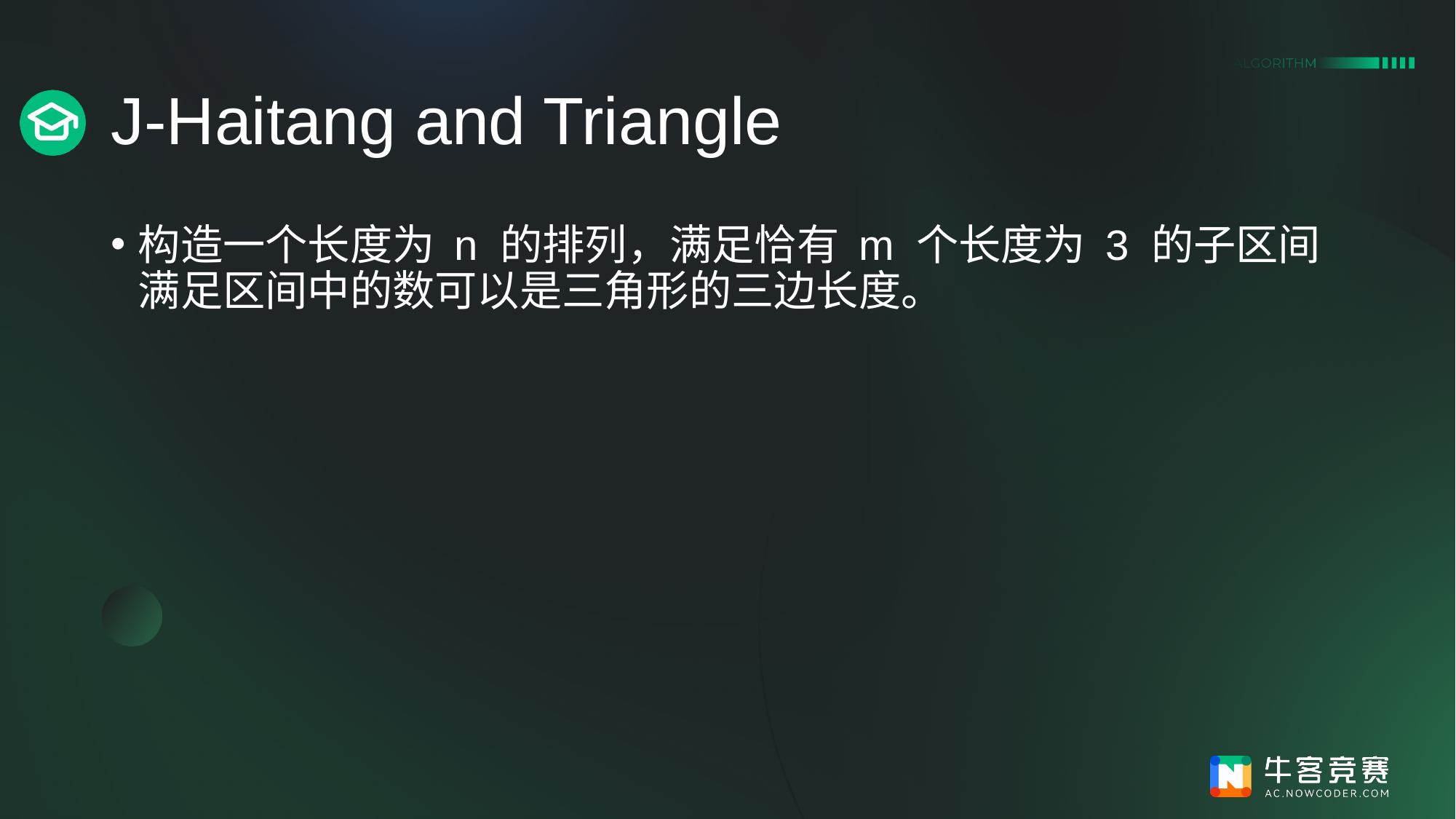

# J-Haitang and Triangle
构造一个长度为 n 的排列，满足恰有 m 个长度为 3 的子区间满足区间中的数可以是三角形的三边长度。